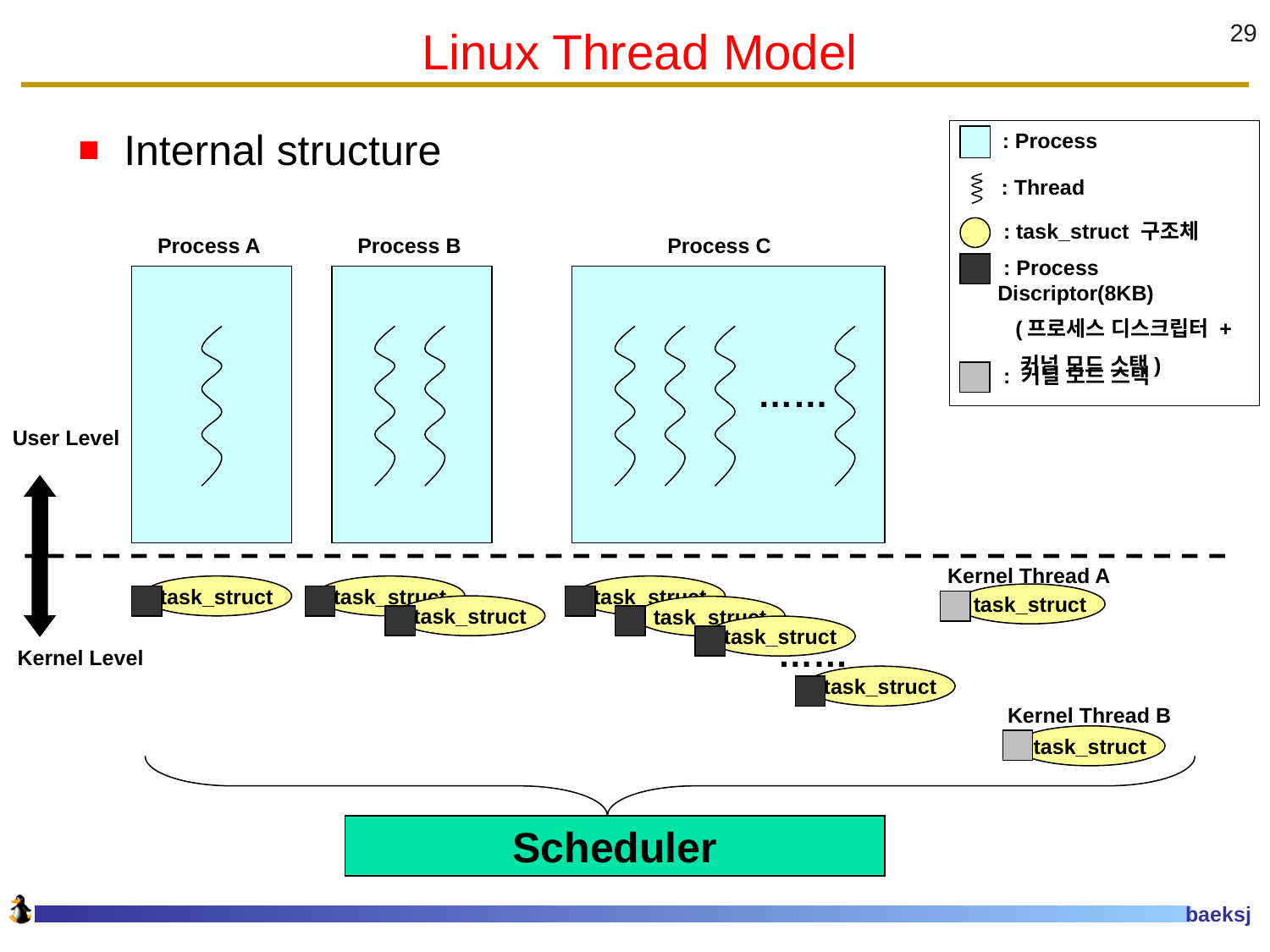

# Linux Thread Model
29
Internal structure

 : Process

 : Thread

 : task_struct 구조체

Process A
Process B
Process C
 : Process Discriptor(8KB)
   (프로세스 디스크립터 +
   커널 모드 스택)

 : 커널 모드 스택

……
User Level

Kernel Thread A
task_struct
task_struct
task_struct

task_struct

task_struct
task_struct

task_struct

……
Kernel Level
task_struct

Kernel Thread B
task_struct

Scheduler